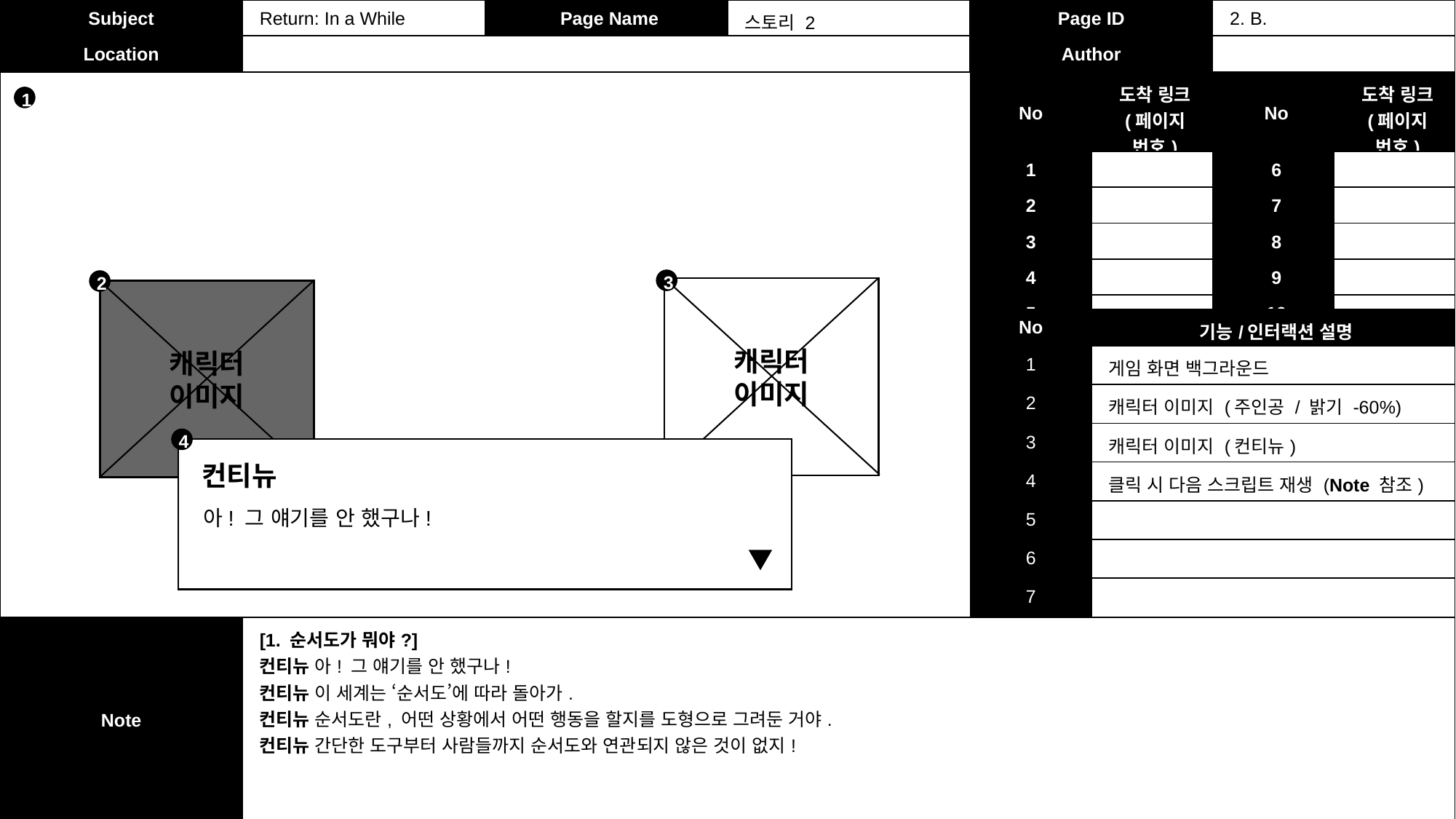

| Subject | Return: In a While | Page Name | 스토리 2 | Page ID | 2. B. |
| --- | --- | --- | --- | --- | --- |
| Location |  |  |  | Author |  |
| No | 도착 링크 (페이지 번호) | No | 도착 링크 (페이지 번호) |
| --- | --- | --- | --- |
| 1 |  | 6 |  |
| 2 |  | 7 |  |
| 3 |  | 8 |  |
| 4 |  | 9 |  |
| 5 |  | 10 |  |
1
3
2

캐릭터
이미지

캐릭터
이미지
| No | 기능/인터랙션 설명 |
| --- | --- |
| 1 | 게임 화면 백그라운드 |
| 2 | 캐릭터 이미지 (주인공 / 밝기 -60%) |
| 3 | 캐릭터 이미지 (컨티뉴) |
| 4 | 클릭 시 다음 스크립트 재생 (Note 참조) |
| 5 |  |
| 6 |  |
| 7 |  |
4

컨티뉴
아! 그 얘기를 안 했구나!

| Note | [1. 순서도가 뭐야?] 컨티뉴 아! 그 얘기를 안 했구나! 컨티뉴 이 세계는 ‘순서도’에 따라 돌아가. 컨티뉴 순서도란, 어떤 상황에서 어떤 행동을 할지를 도형으로 그려둔 거야. 컨티뉴 간단한 도구부터 사람들까지 순서도와 연관되지 않은 것이 없지! |
| --- | --- |